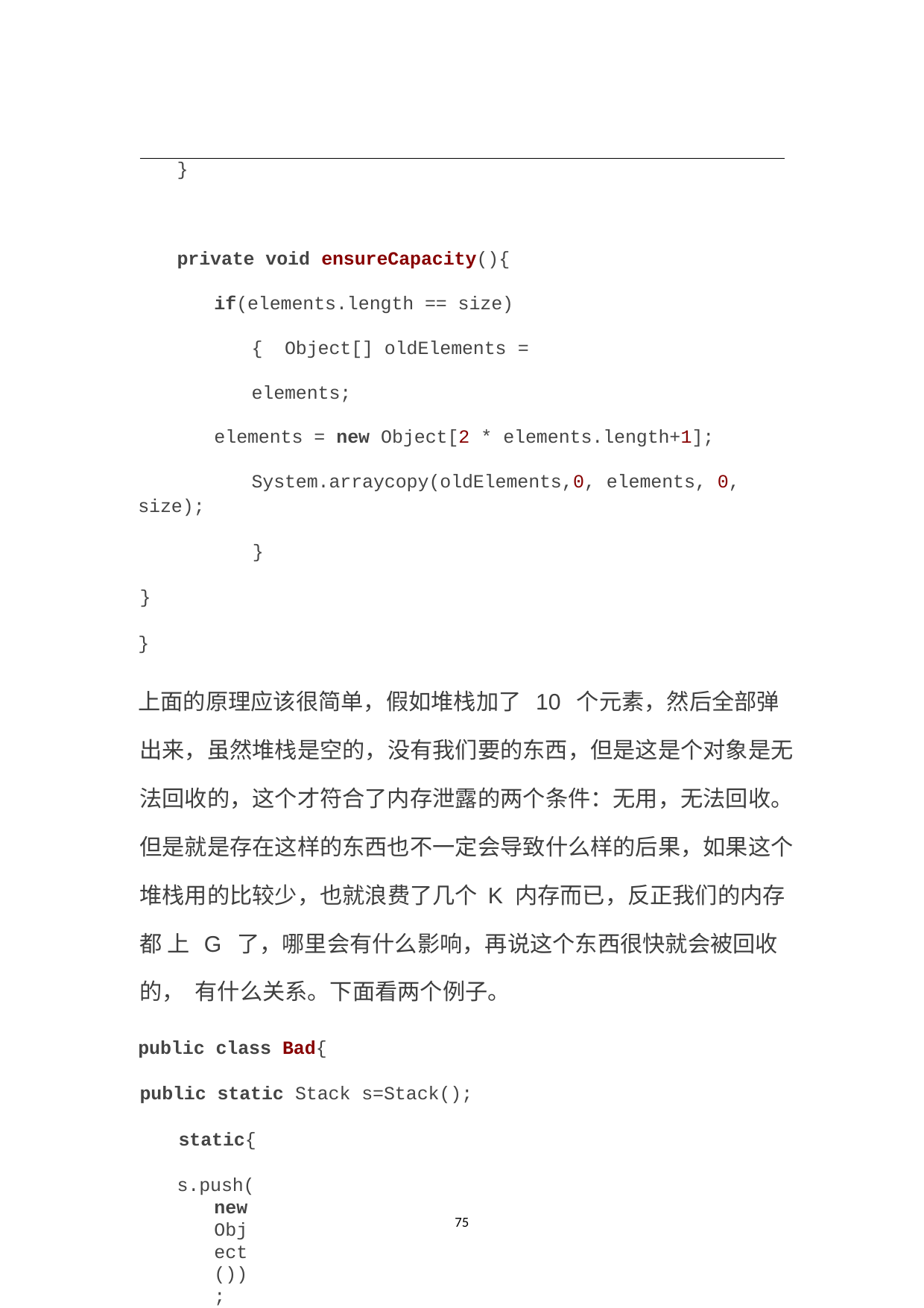

}

private void ensureCapacity(){
if(elements.length == size){  Object[] oldElements = elements;
elements = new Object[2 * elements.length+1];  System.arraycopy(oldElements,0, elements, 0,
size);

}

}

}
上面的原理应该很简单，假如堆栈加了 10 个元素，然后全部弹 出来，虽然堆栈是空的，没有我们要的东西，但是这是个对象是无 法回收的，这个才符合了内存泄露的两个条件：无用，无法回收。 但是就是存在这样的东西也不一定会导致什么样的后果，如果这个 堆栈用的比较少，也就浪费了几个 K 内存而已，反正我们的内存都 上 G 了，哪里会有什么影响，再说这个东西很快就会被回收的，  有什么关系。下面看两个例子。

public class Bad{

public static Stack s=Stack();

static{

s.push(new Object());
75